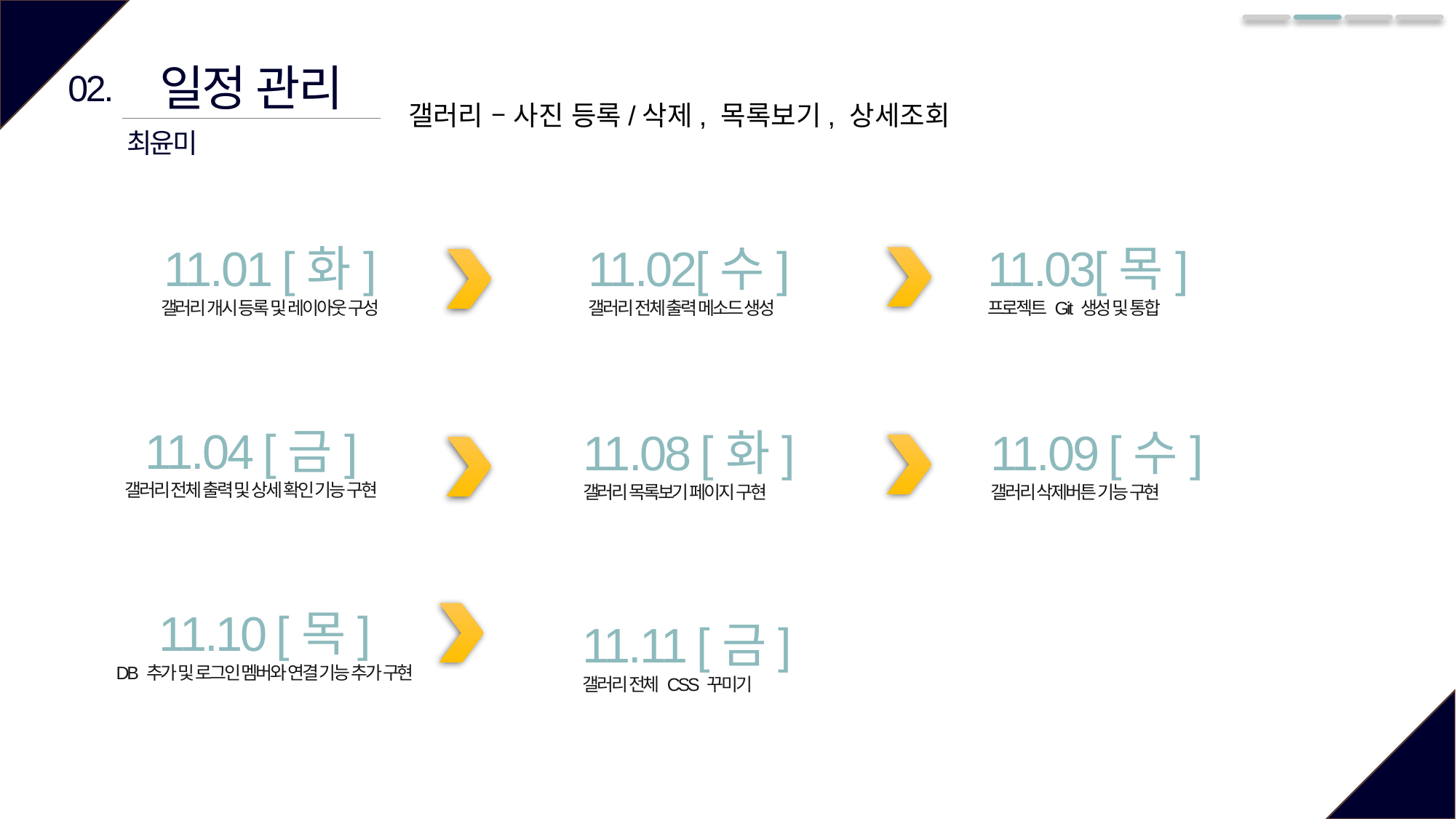

일정 관리
02.
갤러리 – 사진 등록/삭제, 목록보기, 상세조회
최윤미
11.03[목]
프로젝트 Git 생성 및 통합
11.01 [화]
갤러리 개시 등록 및 레이아웃 구성
11.02[수]
갤러리 전체 출력 메소드 생성

11.04 [금]
갤러리 전체 출력 및 상세 확인 기능 구현
11.08 [화]
갤러리 목록보기 페이지 구현
11.09 [수]
갤러리 삭제버튼 기능 구현

11.10 [목]
DB 추가 및 로그인 멤버와 연결 기능 추가 구현

11.11 [금]
갤러리 전체 CSS 꾸미기